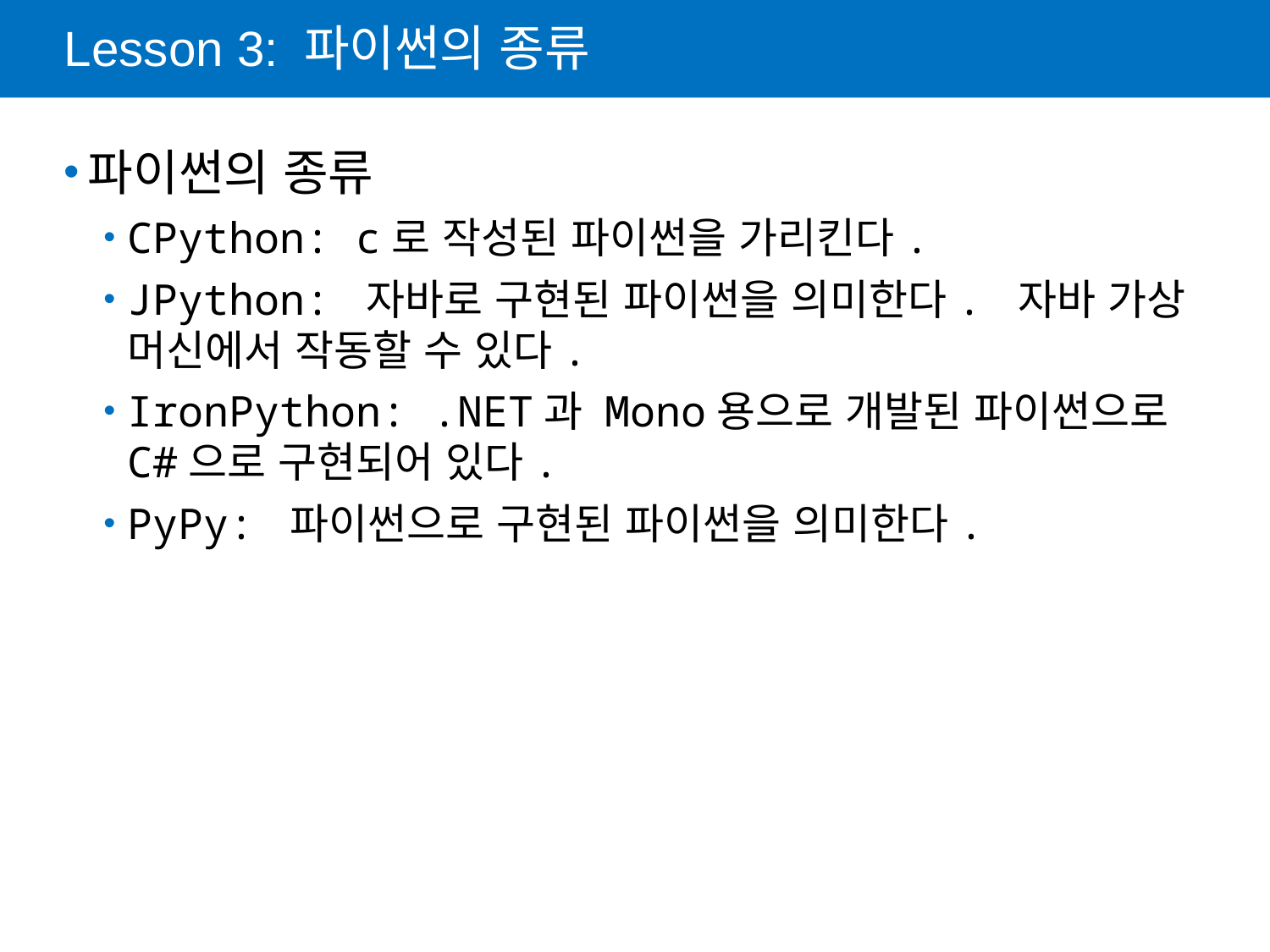

# Lesson 3: 파이썬의 종류
파이썬의 종류
CPython: c로 작성된 파이썬을 가리킨다.
JPython: 자바로 구현된 파이썬을 의미한다. 자바 가상 머신에서 작동할 수 있다.
IronPython: .NET과 Mono용으로 개발된 파이썬으로 C#으로 구현되어 있다.
PyPy: 파이썬으로 구현된 파이썬을 의미한다.